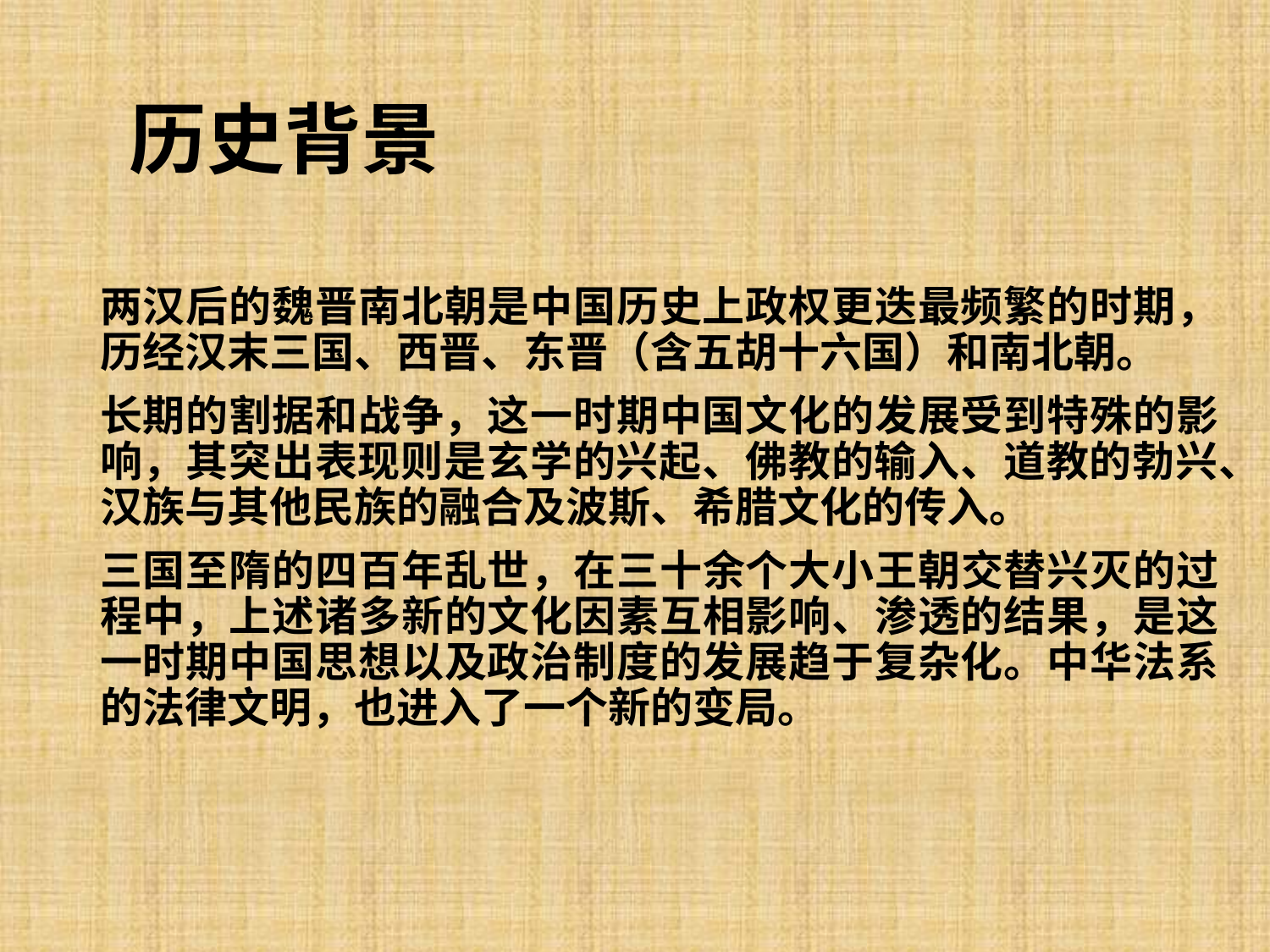

# 历史背景
两汉后的魏晋南北朝是中国历史上政权更迭最频繁的时期，历经汉末三国、西晋、东晋（含五胡十六国）和南北朝。
长期的割据和战争，这一时期中国文化的发展受到特殊的影响，其突出表现则是玄学的兴起、佛教的输入、道教的勃兴、汉族与其他民族的融合及波斯、希腊文化的传入。
三国至隋的四百年乱世，在三十余个大小王朝交替兴灭的过程中，上述诸多新的文化因素互相影响、渗透的结果，是这一时期中国思想以及政治制度的发展趋于复杂化。中华法系的法律文明，也进入了一个新的变局。